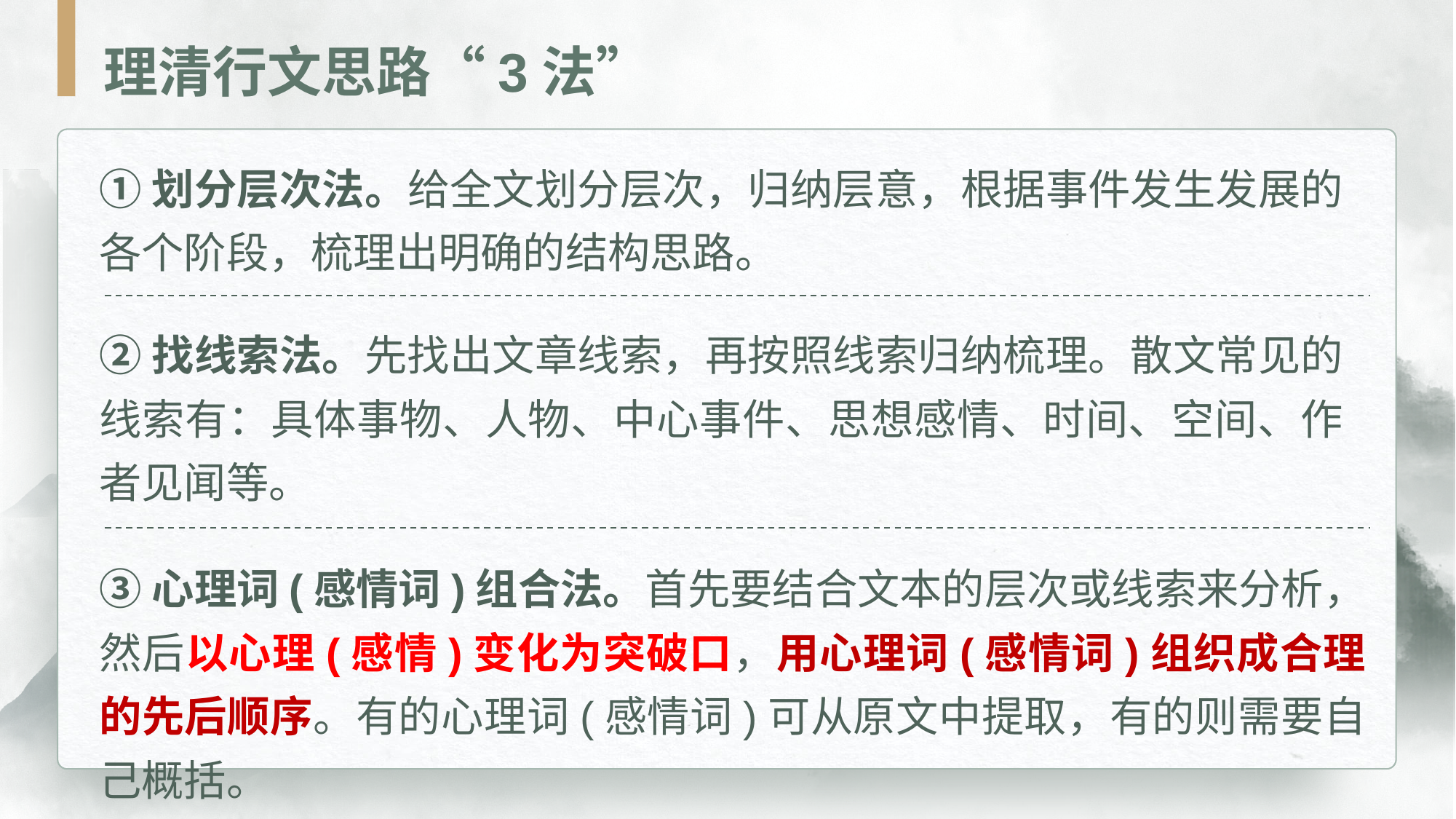

理清行文思路“3法”

①划分层次法。给全文划分层次，归纳层意，根据事件发生发展的各个阶段，梳理出明确的结构思路。
②找线索法。先找出文章线索，再按照线索归纳梳理。散文常见的线索有：具体事物、人物、中心事件、思想感情、时间、空间、作者见闻等。
③心理词(感情词)组合法。首先要结合文本的层次或线索来分析，然后以心理(感情)变化为突破口，用心理词(感情词)组织成合理的先后顺序。有的心理词(感情词)可从原文中提取，有的则需要自己概括。